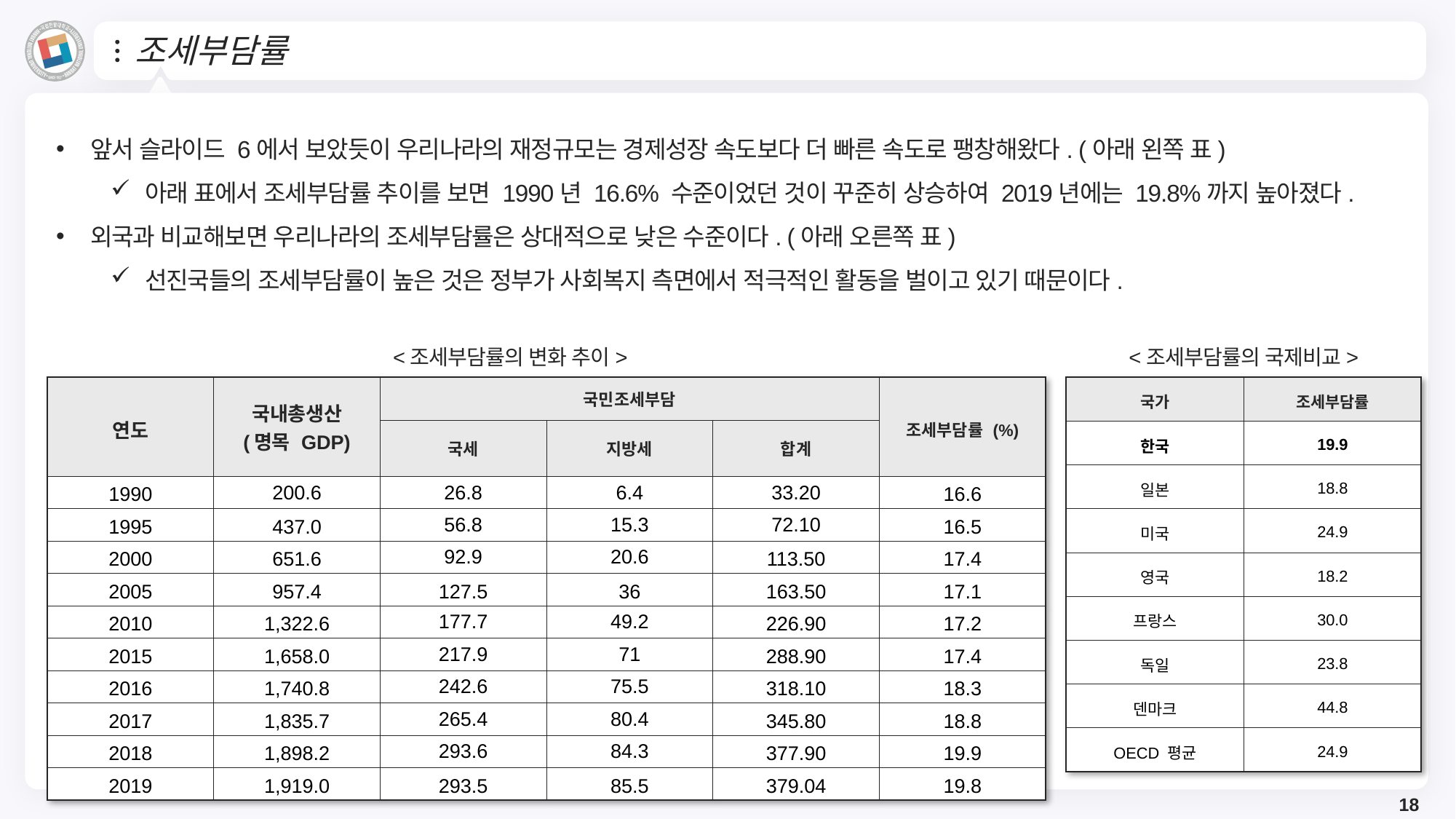

# 조세부담률
앞서 슬라이드 6에서 보았듯이 우리나라의 재정규모는 경제성장 속도보다 더 빠른 속도로 팽창해왔다. (아래 왼쪽 표)
아래 표에서 조세부담률 추이를 보면 1990년 16.6% 수준이었던 것이 꾸준히 상승하여 2019년에는 19.8%까지 높아졌다.
외국과 비교해보면 우리나라의 조세부담률은 상대적으로 낮은 수준이다. (아래 오른쪽 표)
선진국들의 조세부담률이 높은 것은 정부가 사회복지 측면에서 적극적인 활동을 벌이고 있기 때문이다.
<조세부담률의 변화 추이>
<조세부담률의 국제비교>
| 연도 | 국내총생산 (명목 GDP) | 국민조세부담 |  |  | 조세부담률 (%) |
| --- | --- | --- | --- | --- | --- |
|  |  | 국세 | 지방세 | 합계 |  |
| 1990 | 200.6 | 26.8 | 6.4 | 33.20 | 16.6 |
| 1995 | 437.0 | 56.8 | 15.3 | 72.10 | 16.5 |
| 2000 | 651.6 | 92.9 | 20.6 | 113.50 | 17.4 |
| 2005 | 957.4 | 127.5 | 36 | 163.50 | 17.1 |
| 2010 | 1,322.6 | 177.7 | 49.2 | 226.90 | 17.2 |
| 2015 | 1,658.0 | 217.9 | 71 | 288.90 | 17.4 |
| 2016 | 1,740.8 | 242.6 | 75.5 | 318.10 | 18.3 |
| 2017 | 1,835.7 | 265.4 | 80.4 | 345.80 | 18.8 |
| 2018 | 1,898.2 | 293.6 | 84.3 | 377.90 | 19.9 |
| 2019 | 1,919.0 | 293.5 | 85.5 | 379.04 | 19.8 |
| 국가 | 조세부담률 |
| --- | --- |
| 한국 | 19.9 |
| 일본 | 18.8 |
| 미국 | 24.9 |
| 영국 | 18.2 |
| 프랑스 | 30.0 |
| 독일 | 23.8 |
| 덴마크 | 44.8 |
| OECD 평균 | 24.9 |
18